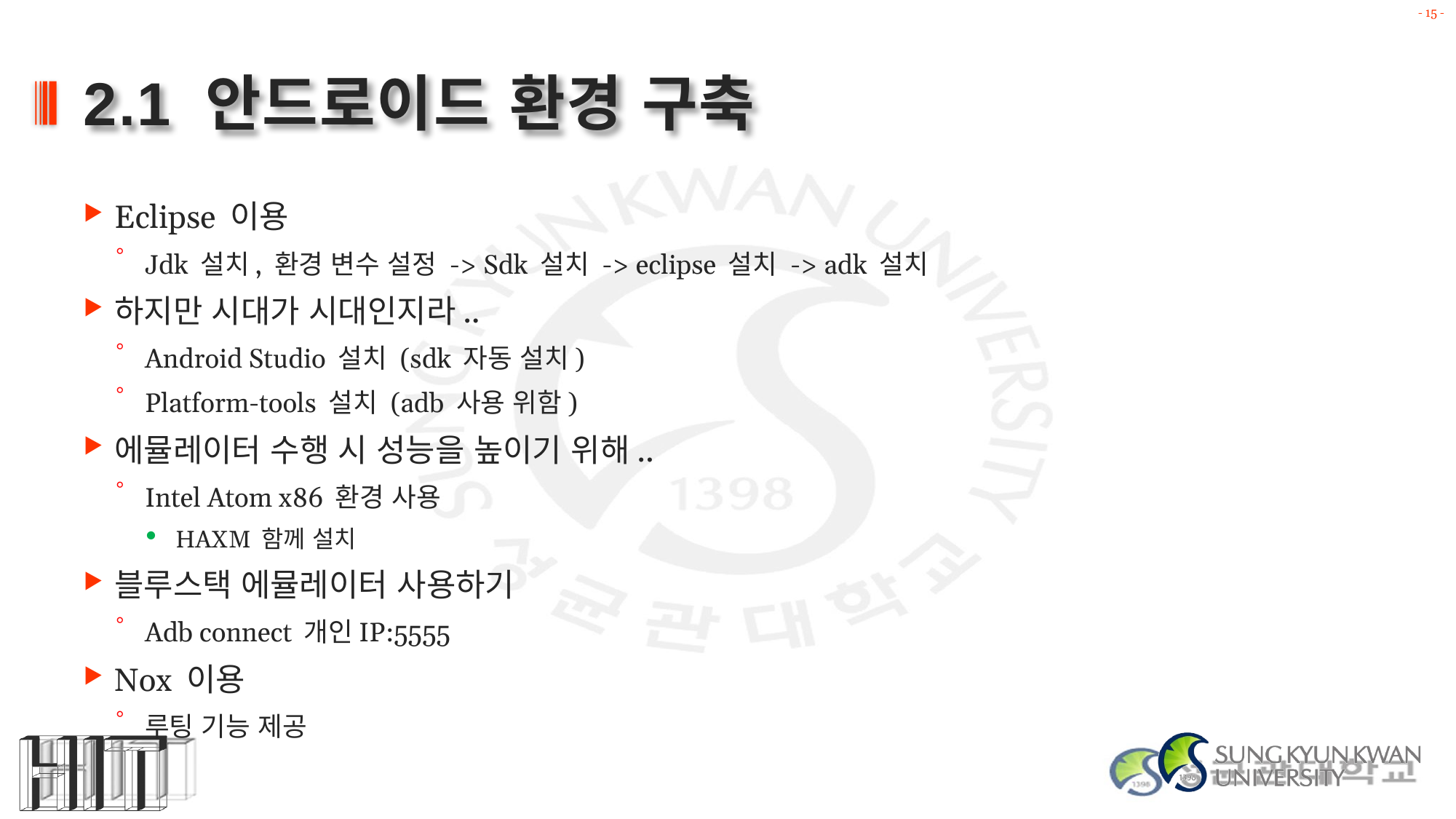

# 2.1 안드로이드 환경 구축
Eclipse 이용
Jdk 설치, 환경 변수 설정 -> Sdk 설치 -> eclipse 설치 -> adk 설치
하지만 시대가 시대인지라..
Android Studio 설치 (sdk 자동 설치)
Platform-tools 설치 (adb 사용 위함)
에뮬레이터 수행 시 성능을 높이기 위해..
Intel Atom x86 환경 사용
HAXM 함께 설치
블루스택 에뮬레이터 사용하기
Adb connect 개인IP:5555
Nox 이용
루팅 기능 제공